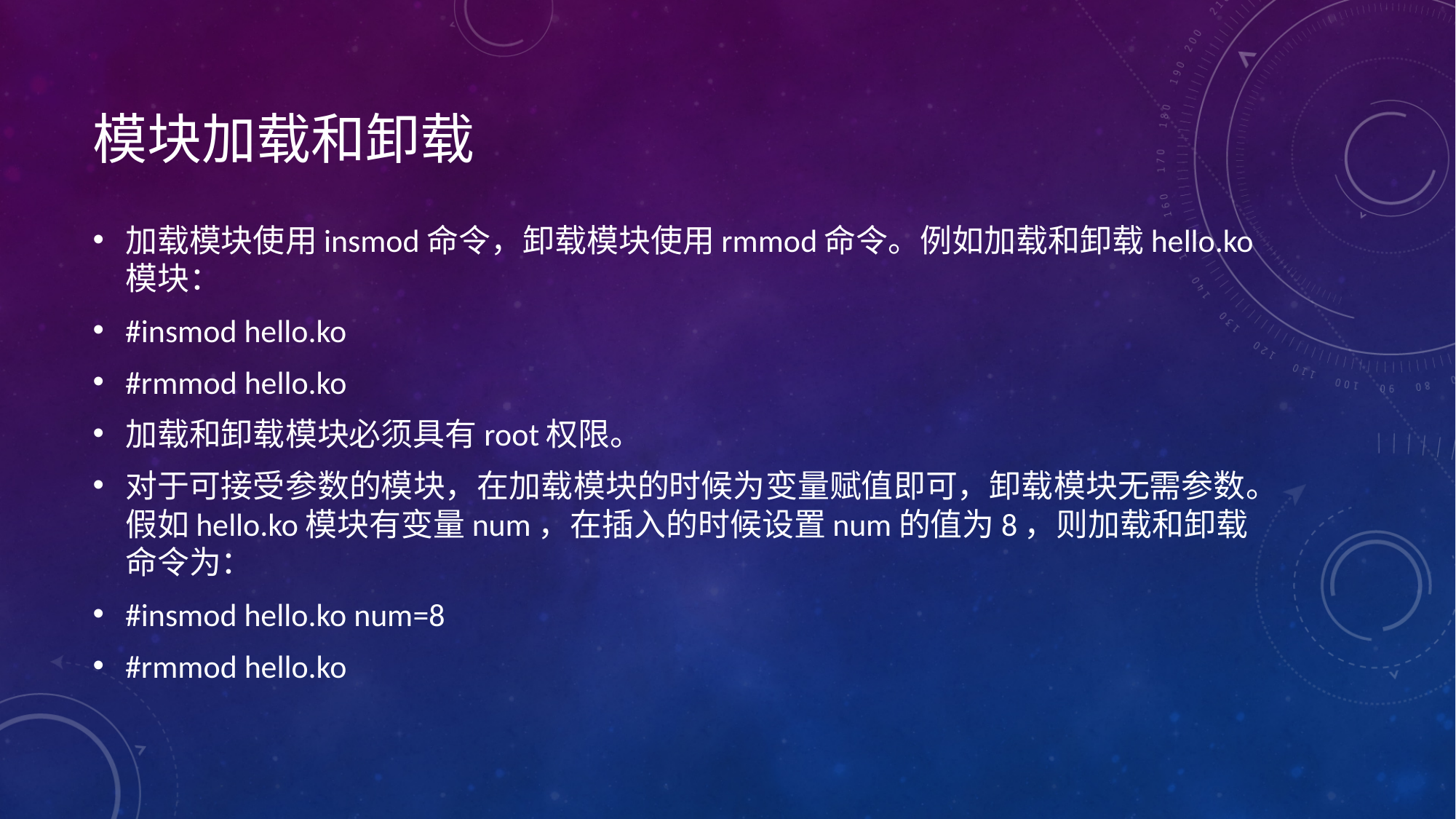

# 模块加载和卸载
加载模块使用insmod命令，卸载模块使用rmmod命令。例如加载和卸载hello.ko模块：
#insmod hello.ko
#rmmod hello.ko
加载和卸载模块必须具有root权限。
对于可接受参数的模块，在加载模块的时候为变量赋值即可，卸载模块无需参数。假如hello.ko模块有变量num，在插入的时候设置num的值为8，则加载和卸载命令为：
#insmod hello.ko num=8
#rmmod hello.ko